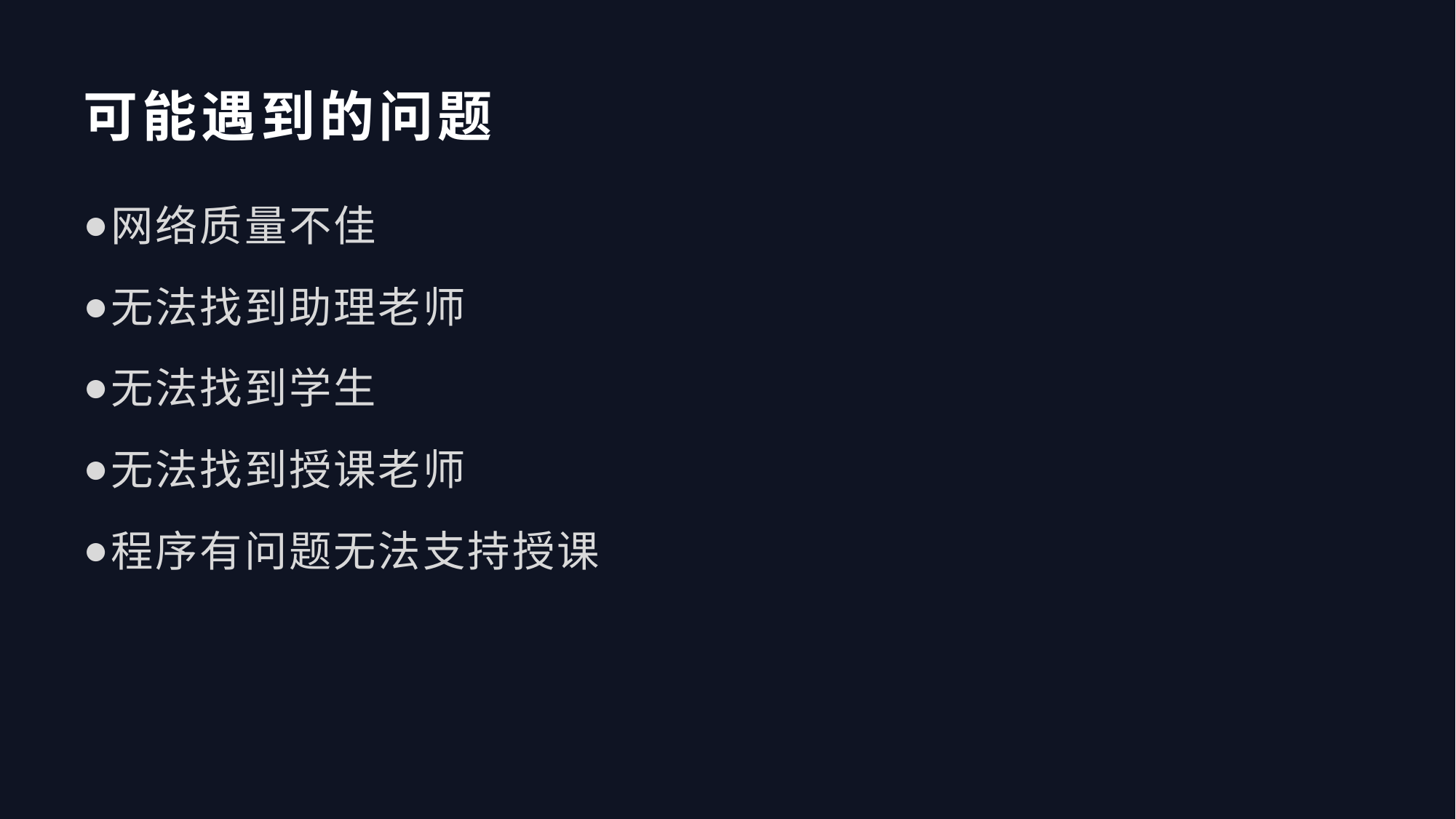

# 可能遇到的问题
网络质量不佳
无法找到助理老师
无法找到学生
无法找到授课老师
程序有问题无法支持授课